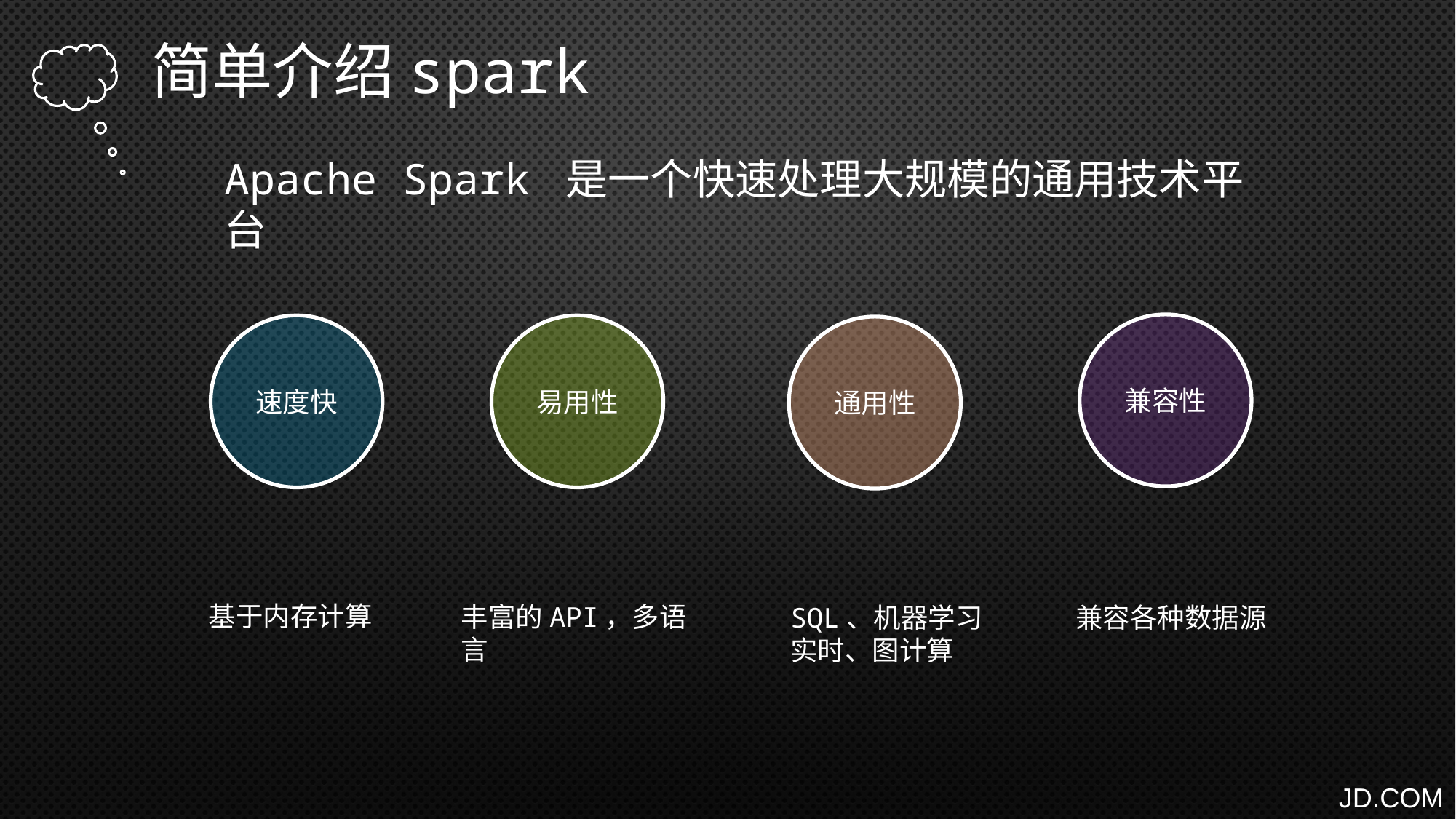

简单介绍spark

Apache Spark 是一个快速处理大规模的通用技术平台
兼容性
兼容各种数据源
速度快
基于内存计算
易用性
丰富的API，多语言
通用性
SQL、机器学习
实时、图计算
JD.COM